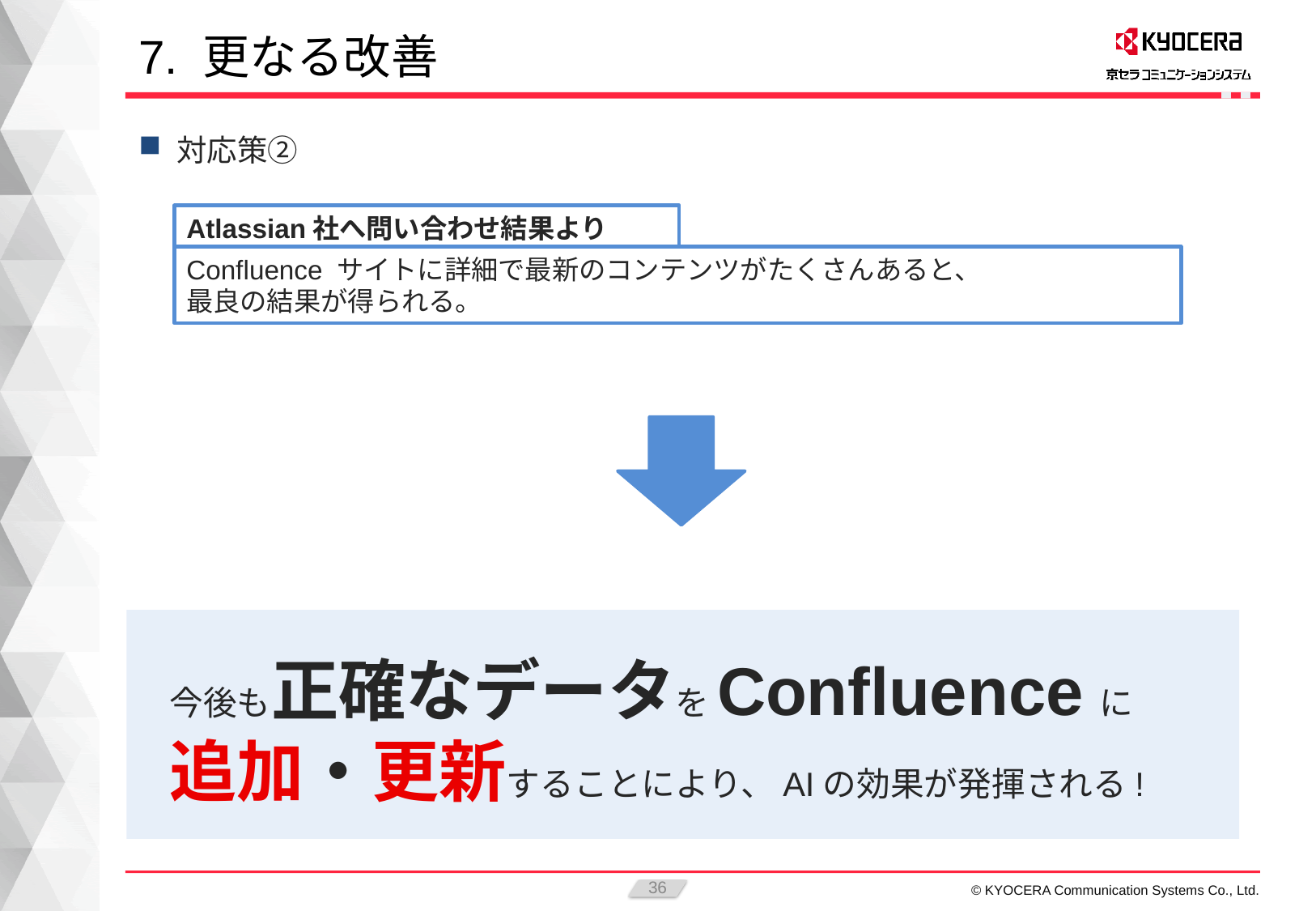

# 7. 更なる改善
対応策②
Atlassian社へ問い合わせ結果より
Confluence サイトに詳細で最新のコンテンツがたくさんあると、
最良の結果が得られる。

今後も正確なデータをConfluenceに
追加・更新することにより、AIの効果が発揮される!
36